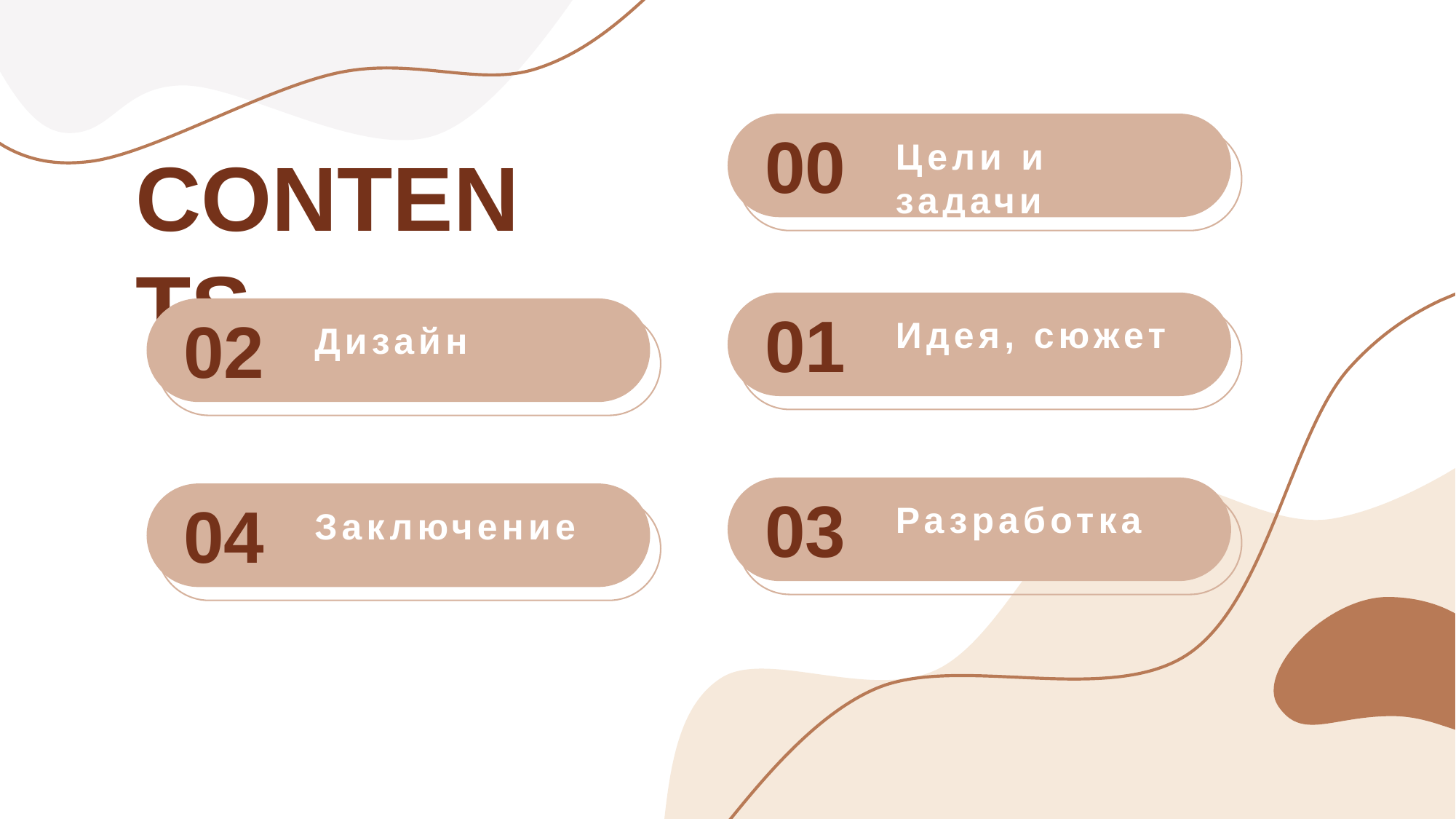

流体几何线条莫兰迪风总结汇报商务通用ppt模板

CONTENTS

01

02

Идея, сюжет

Дизайн

03

04

Разработка

Заключение

00

Цели и задачи